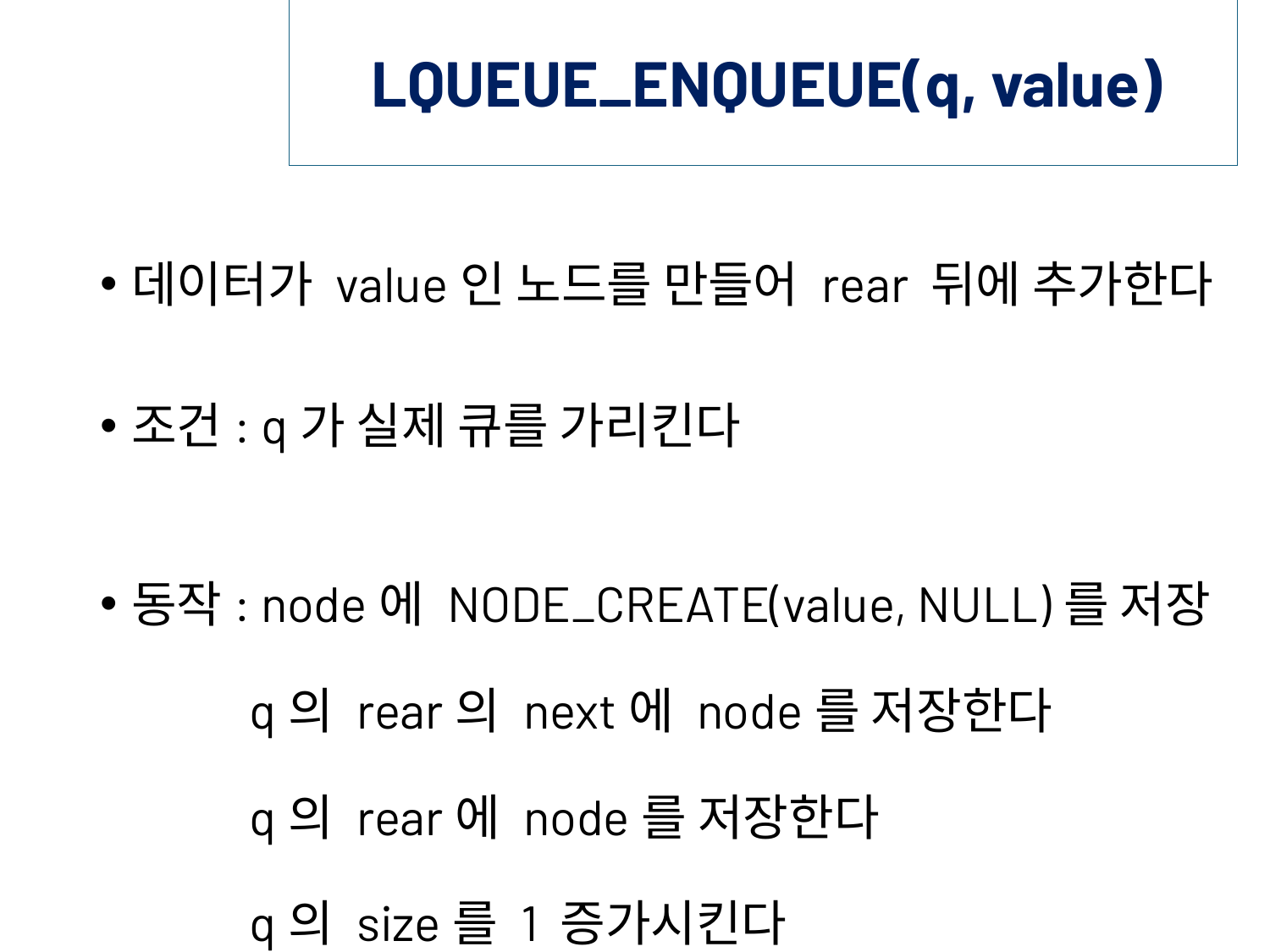

# LQUEUE_ENQUEUE(q, value)
데이터가 value인 노드를 만들어 rear 뒤에 추가한다

조건: q가 실제 큐를 가리킨다

동작: node에 NODE_CREATE(value, NULL)를 저장
               q의 rear의 next에 node를 저장한다
               q의 rear에 node를 저장한다
               q의 size를 1 증가시킨다